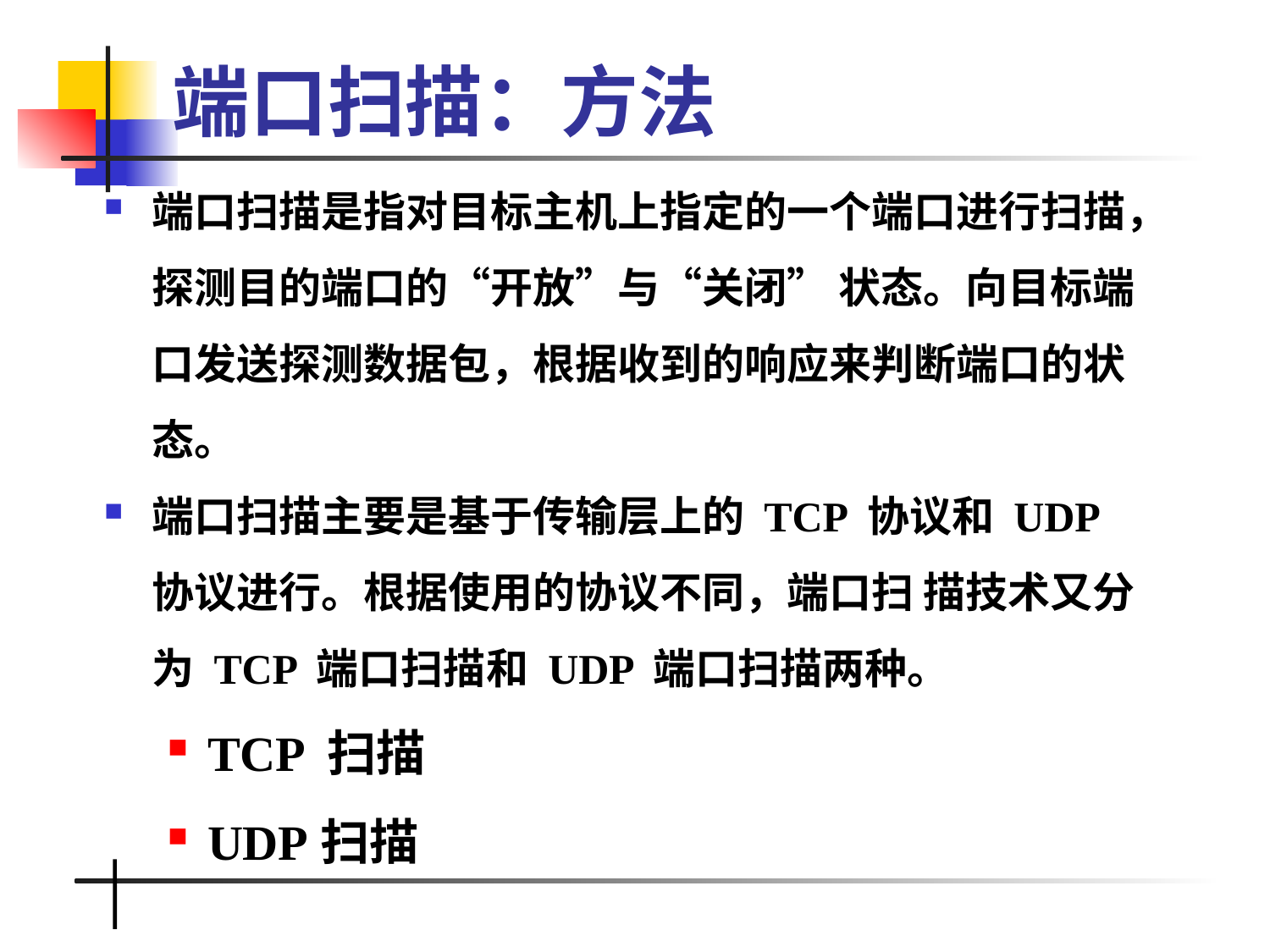

# 端口扫描：方法
端口扫描是指对目标主机上指定的一个端口进行扫描，探测目的端口的“开放”与“关闭” 状态。向目标端口发送探测数据包，根据收到的响应来判断端口的状态。
端口扫描主要是基于传输层上的 TCP 协议和 UDP 协议进行。根据使用的协议不同，端口扫 描技术又分为 TCP 端口扫描和 UDP 端口扫描两种。
TCP 扫描
UDP扫描